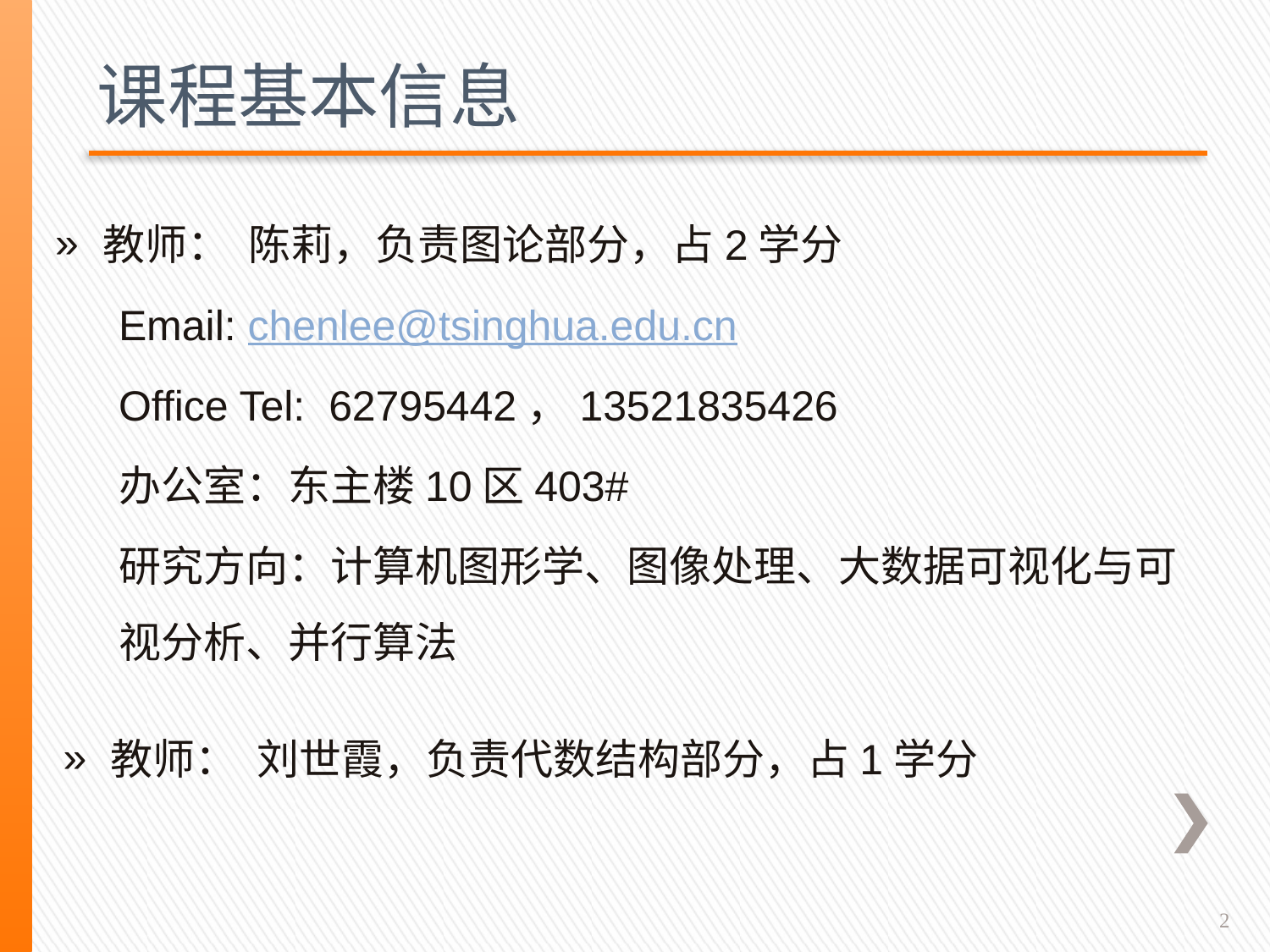

# 课程基本信息
教师：  陈莉，负责图论部分，占2学分
Email: chenlee@tsinghua.edu.cn
Office Tel:  62795442，13521835426
办公室：东主楼10区403#
研究方向：计算机图形学、图像处理、大数据可视化与可视分析、并行算法

教师：  刘世霞，负责代数结构部分，占1学分

2